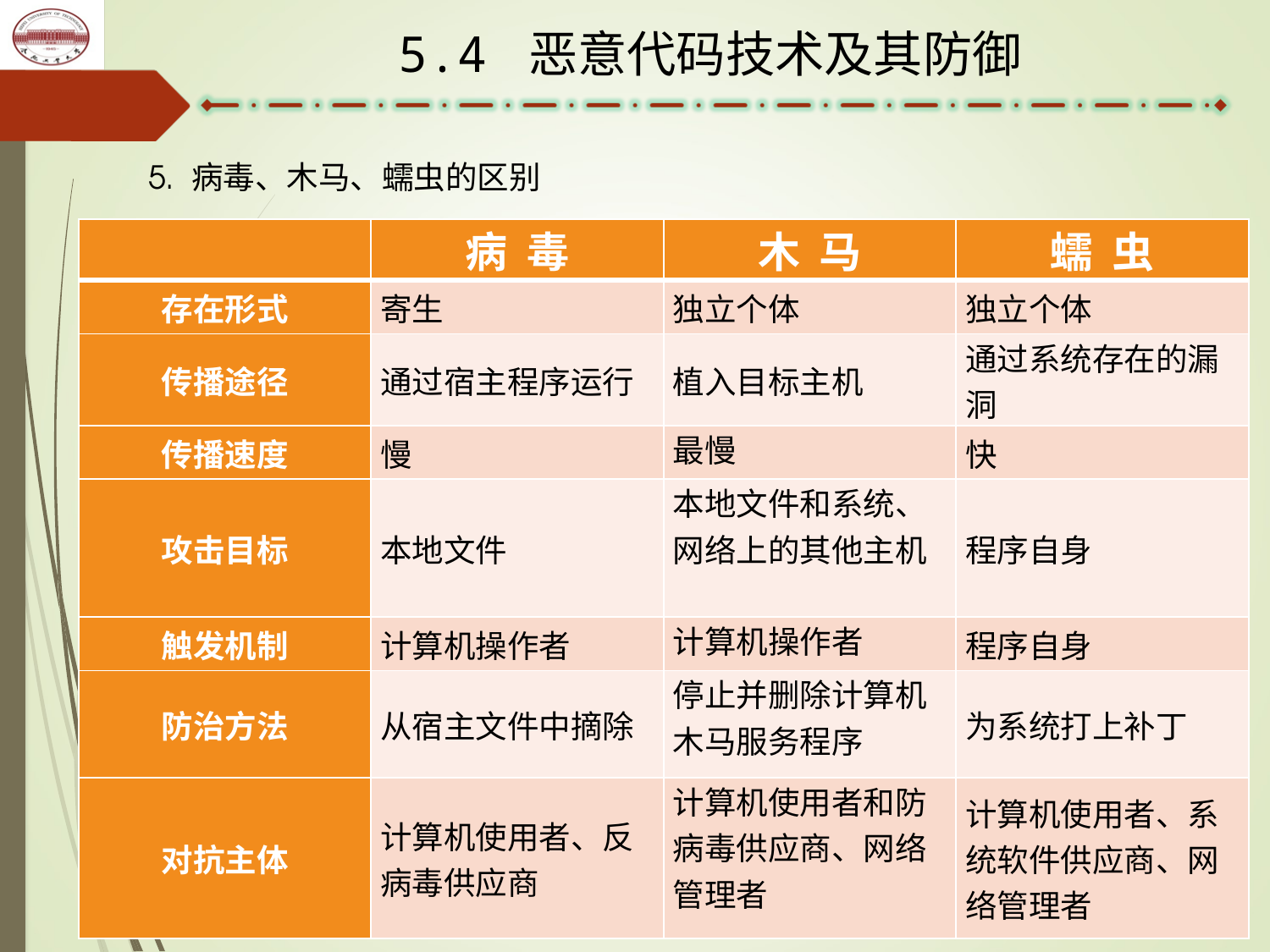

5.4 恶意代码技术及其防御
5. 病毒、木马、蠕虫的区别
|  | 病 毒 | 木 马 | 蠕 虫 |
| --- | --- | --- | --- |
| 存在形式 | 寄生 | 独立个体 | 独立个体 |
| 传播途径 | 通过宿主程序运行 | 植入目标主机 | 通过系统存在的漏洞 |
| 传播速度 | 慢 | 最慢 | 快 |
| 攻击目标 | 本地文件 | 本地文件和系统、网络上的其他主机 | 程序自身 |
| 触发机制 | 计算机操作者 | 计算机操作者 | 程序自身 |
| 防治方法 | 从宿主文件中摘除 | 停止并删除计算机木马服务程序 | 为系统打上补丁 |
| 对抗主体 | 计算机使用者、反病毒供应商 | 计算机使用者和防病毒供应商、网络管理者 | 计算机使用者、系统软件供应商、网络管理者 |